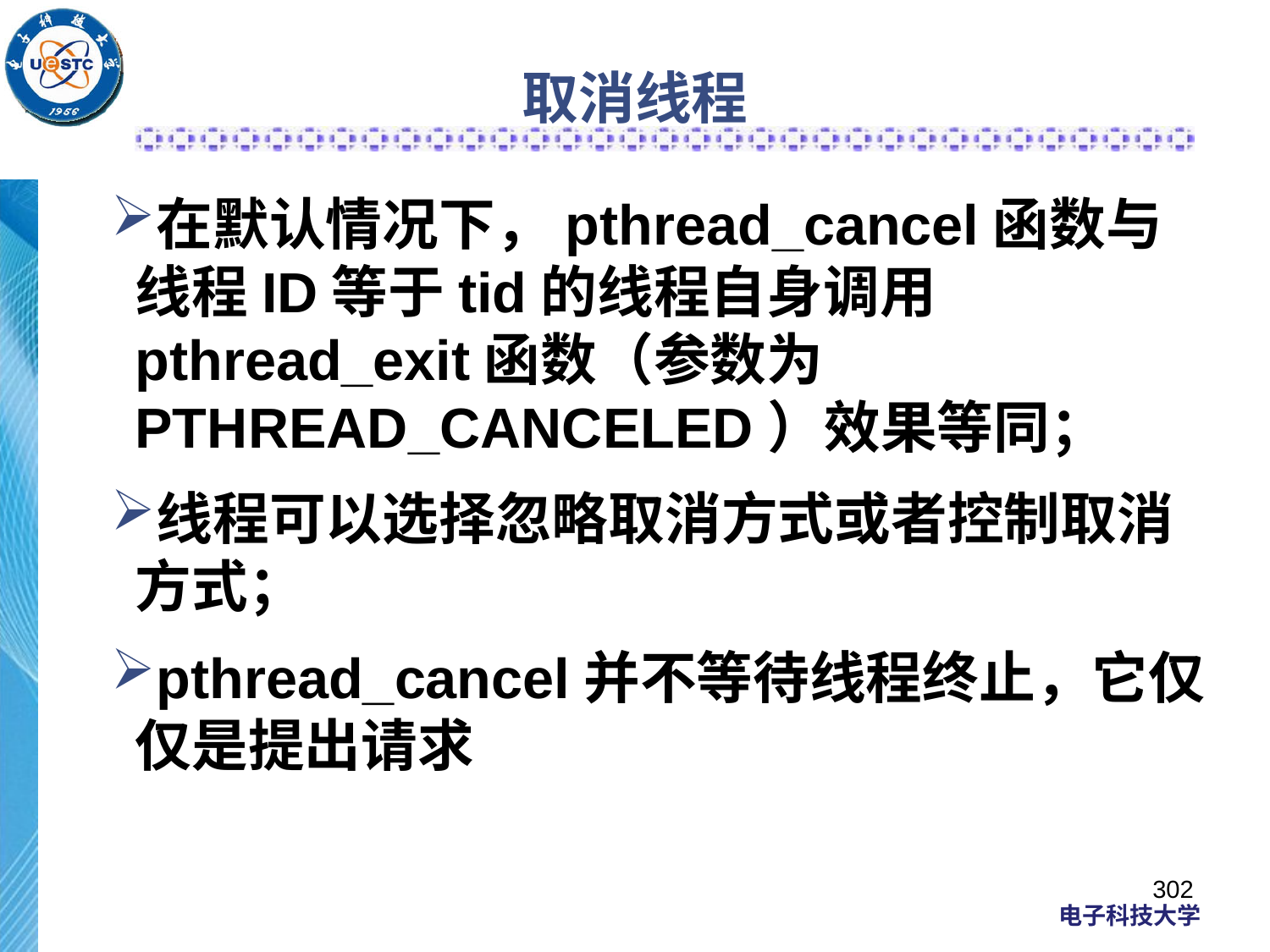

# 取消线程
在默认情况下，pthread_cancel函数与线程ID等于tid的线程自身调用pthread_exit函数（参数为PTHREAD_CANCELED）效果等同；
线程可以选择忽略取消方式或者控制取消方式；
pthread_cancel并不等待线程终止，它仅仅是提出请求
302